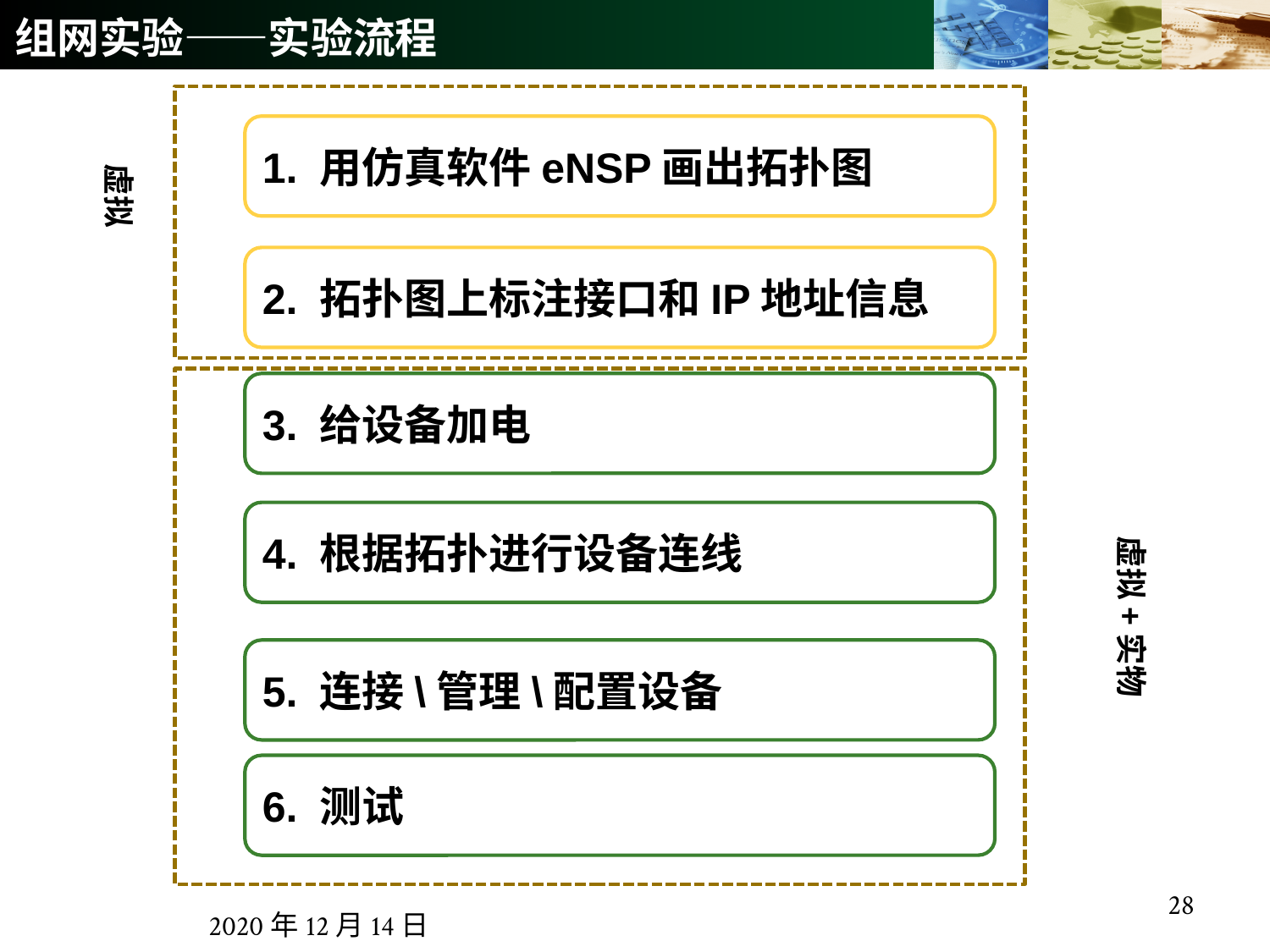

# 组网实验——实验流程

1. 用仿真软件eNSP画出拓扑图
虚拟
2. 拓扑图上标注接口和IP地址信息

3. 给设备加电
4. 根据拓扑进行设备连线
虚拟+实物
5. 连接\管理\配置设备
6. 测试
28
2020年12月14日